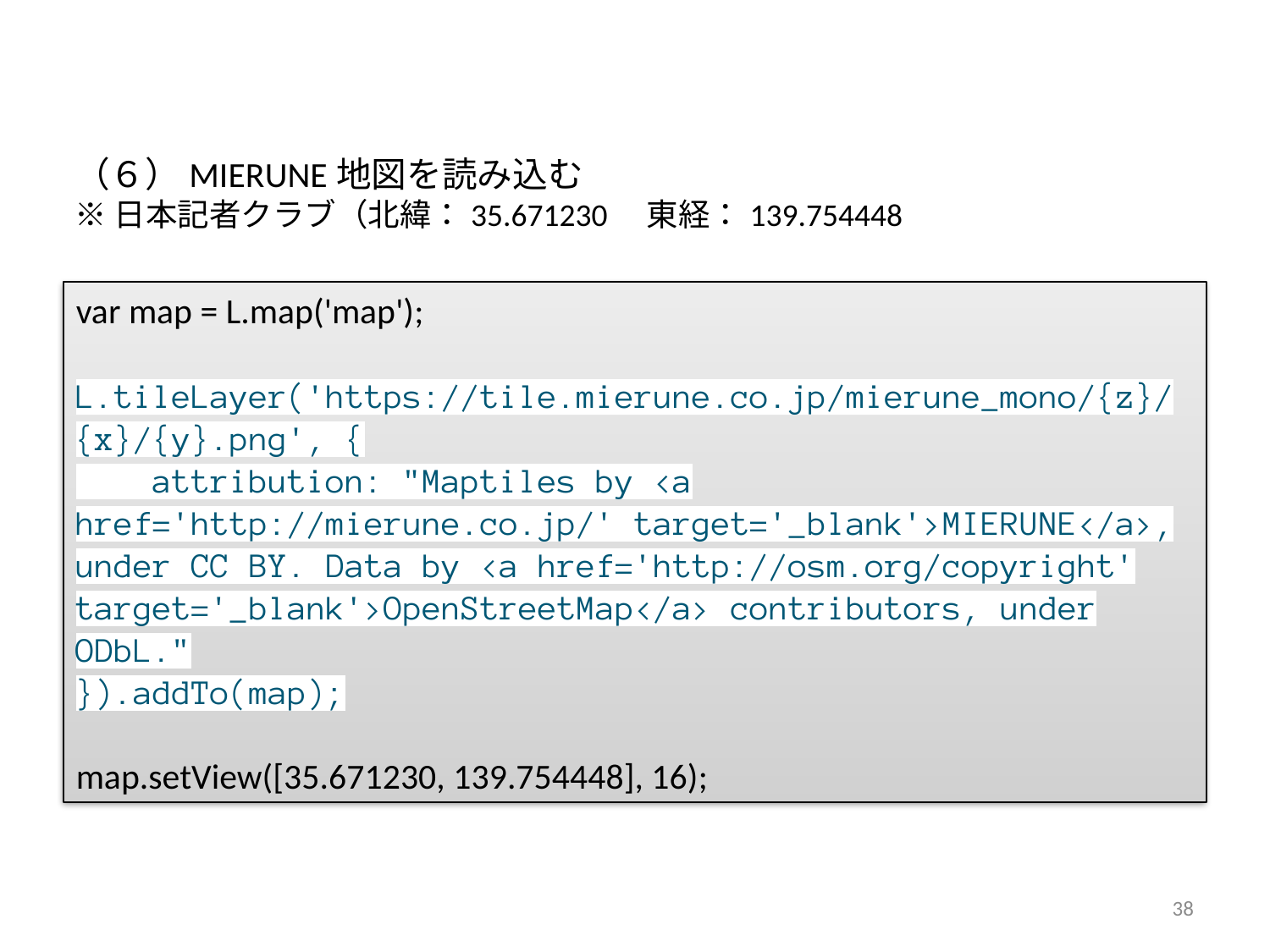

（６）MIERUNE地図を読み込む
※日本記者クラブ（北緯：35.671230　東経：139.754448

var map = L.map('map');

L.tileLayer('https://tile.mierune.co.jp/mierune_mono/{z}/{x}/{y}.png', {
    attribution: "Maptiles by <a href='http://mierune.co.jp/' target='_blank'>MIERUNE</a>, under CC BY. Data by <a href='http://osm.org/copyright' target='_blank'>OpenStreetMap</a> contributors, under ODbL."
}).addTo(map);

map.setView([35.671230, 139.754448], 16);
38